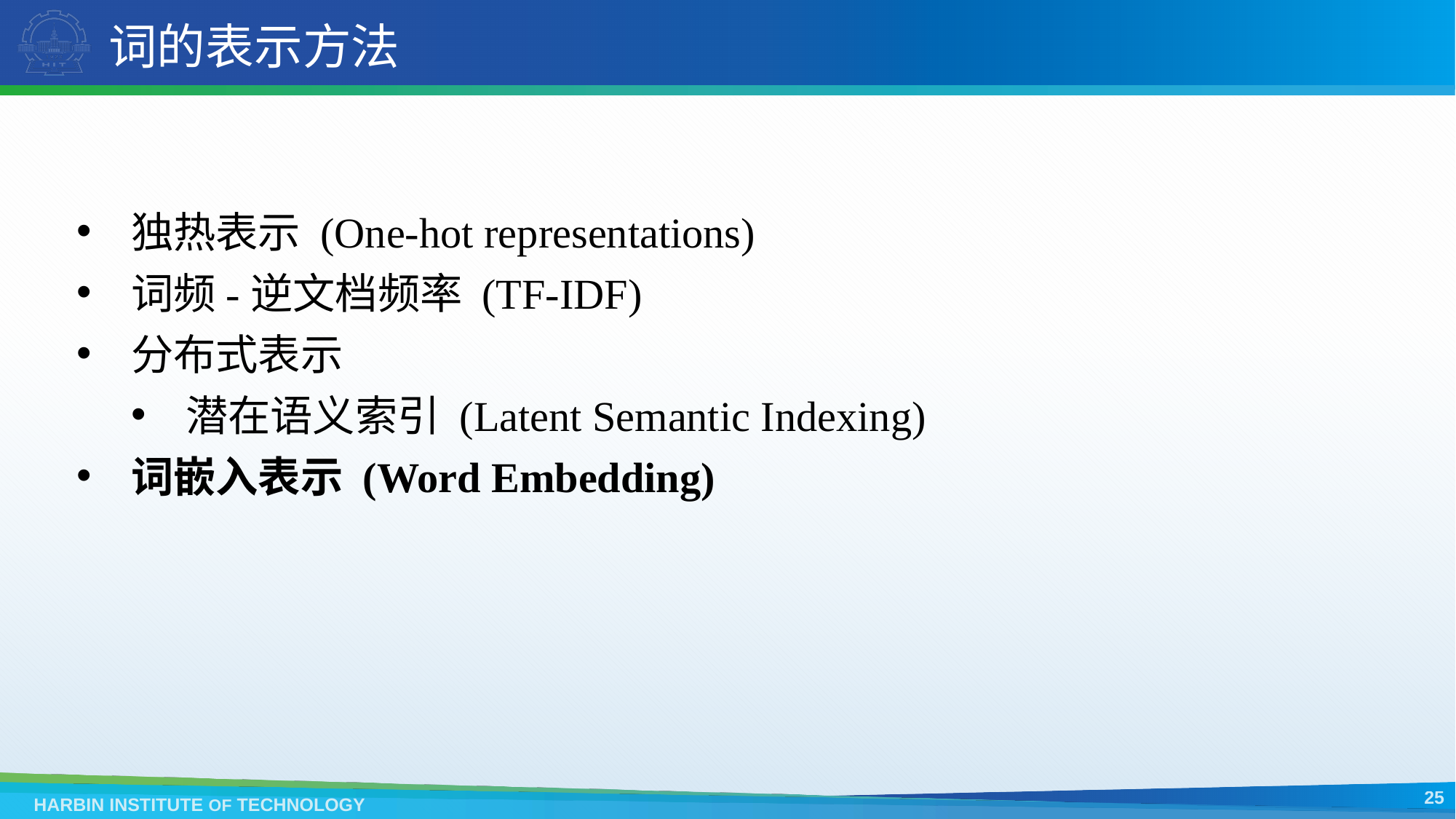

# 词的表示方法
独热表示 (One-hot representations)
词频-逆文档频率 (TF-IDF)
分布式表示
潜在语义索引 (Latent Semantic Indexing)
词嵌入表示 (Word Embedding)

25
HARBIN INSTITUTE OF TECHNOLOGY